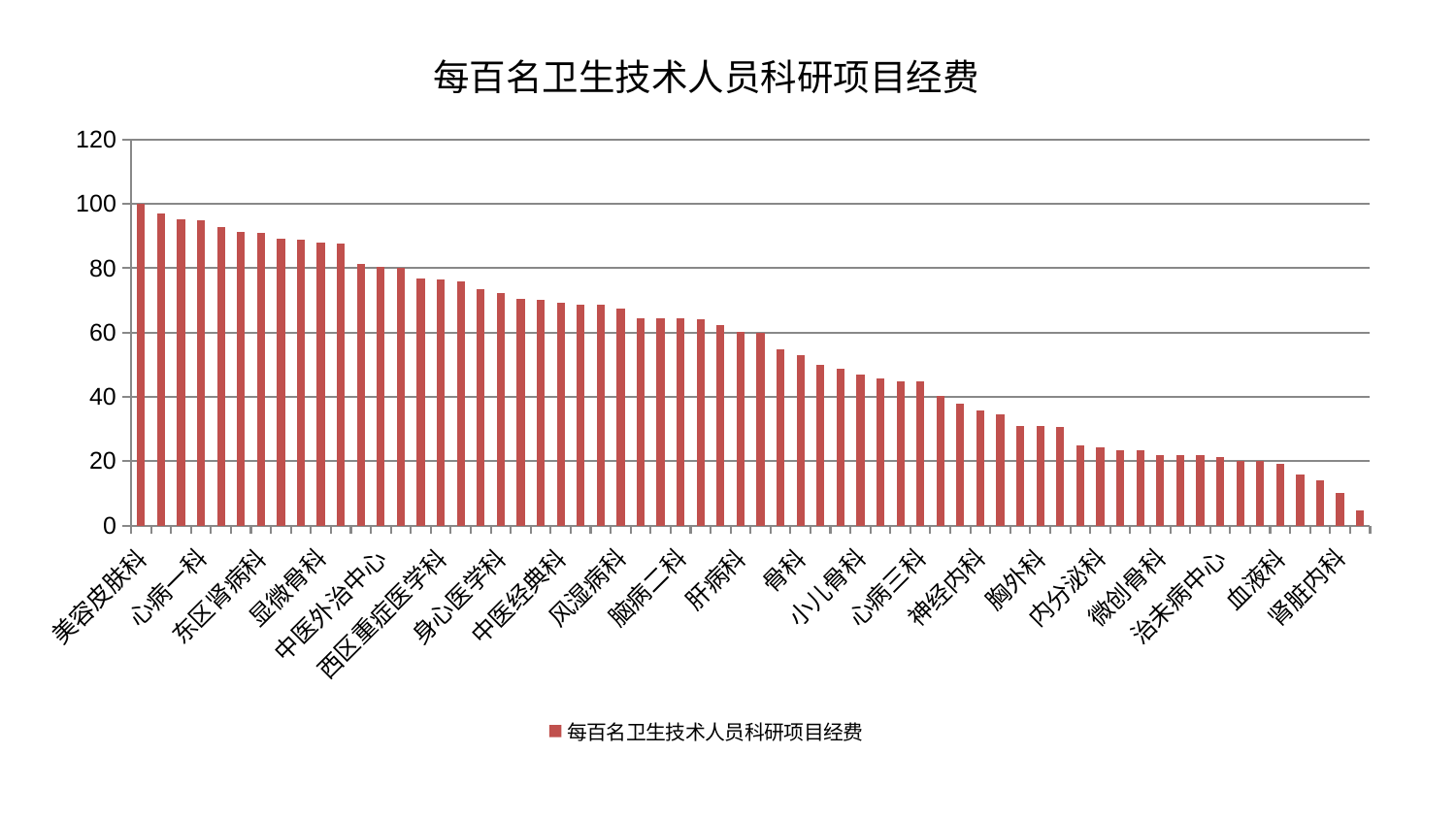

### Chart: 每百名卫生技术人员科研项目经费

| Category | 每百名卫生技术人员科研项目经费 |
|---|---|
| 美容皮肤科 | 100.0 |
| 泌尿外科 | 96.92673875586804 |
| 肝胆外科 | 95.10789755246202 |
| 心病一科 | 94.83772708574631 |
| 耳鼻喉科 | 92.85958026336806 |
| 老年医学科 | 91.28823832439295 |
| 东区肾病科 | 91.03493616873828 |
| 运动损伤骨科 | 89.27233538930821 |
| 神经外科 | 88.91777744339694 |
| 显微骨科 | 87.97804712019334 |
| 脑病三科 | 87.69547221799068 |
| 肛肠科 | 81.33769091423117 |
| 中医外治中心 | 80.4088554263779 |
| 心病二科 | 80.20824761104238 |
| 脾胃病科 | 76.72563117565406 |
| 西区重症医学科 | 76.36529070828999 |
| 小儿推拿科 | 75.7907051475819 |
| 口腔科 | 73.5857112477571 |
| 身心医学科 | 72.24233301459694 |
| 妇二科 | 70.57035847072761 |
| 重症医学科 | 70.3238307345894 |
| 中医经典科 | 69.25412673438832 |
| 肿瘤内科 | 68.72149563711962 |
| 男科 | 68.71570402905562 |
| 风湿病科 | 67.35796399053072 |
| 针灸科 | 64.54472466764186 |
| 周围血管科 | 64.47024442493759 |
| 脑病二科 | 64.46399901490422 |
| 心血管内科 | 64.22281918083007 |
| 普通外科 | 62.33447206276725 |
| 肝病科 | 60.25315030899489 |
| 脾胃科消化科合并 | 60.040443621576394 |
| 关节骨科 | 54.846324206446894 |
| 骨科 | 52.9996008990784 |
| 眼科 | 50.00957969671929 |
| 心病四科 | 48.806216071495456 |
| 小儿骨科 | 47.047855402433434 |
| 综合内科 | 45.8521595752733 |
| 呼吸内科 | 44.712844619376156 |
| 心病三科 | 44.68385767997831 |
| 妇科 | 40.25729176804041 |
| 康复科 | 37.79653340171073 |
| 神经内科 | 35.835350780142726 |
| 脑病一科 | 34.66748522603862 |
| 肾病科 | 30.8575903524465 |
| 胸外科 | 30.809564644087978 |
| 脊柱骨科 | 30.650499298432504 |
| 儿科 | 24.935461574701332 |
| 内分泌科 | 24.18768067047418 |
| 医院 | 23.434282721019635 |
| 妇科妇二科合并 | 23.407085445362124 |
| 微创骨科 | 21.99631174461504 |
| 创伤骨科 | 21.897748648397265 |
| 皮肤科 | 21.79933495637203 |
| 治未病中心 | 21.158141600854858 |
| 东区重症医学科 | 20.024439275123026 |
| 乳腺甲状腺外科 | 19.94838242827891 |
| 血液科 | 19.207297626526515 |
| 消化内科 | 15.79965750003525 |
| 推拿科 | 14.03193145685029 |
| 肾脏内科 | 10.258421531316635 |
| 产科 | 4.560694846236695 |
195